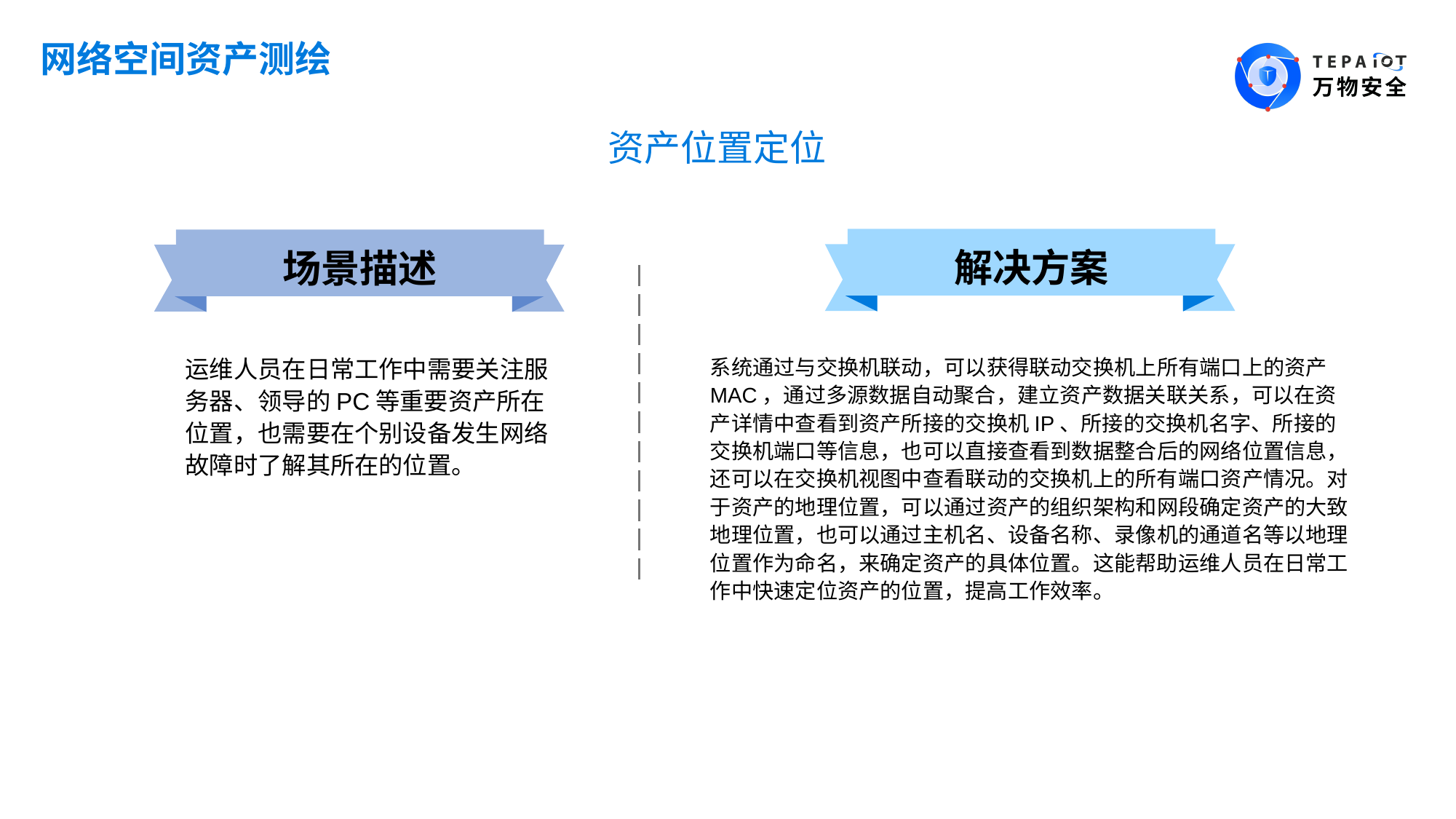

网络空间资产测绘
资产位置定位
解决方案

场景描述

系统通过与交换机联动，可以获得联动交换机上所有端口上的资产MAC，通过多源数据自动聚合，建立资产数据关联关系，可以在资产详情中查看到资产所接的交换机IP、所接的交换机名字、所接的交换机端口等信息，也可以直接查看到数据整合后的网络位置信息，还可以在交换机视图中查看联动的交换机上的所有端口资产情况。对于资产的地理位置，可以通过资产的组织架构和网段确定资产的大致地理位置，也可以通过主机名、设备名称、录像机的通道名等以地理位置作为命名，来确定资产的具体位置。这能帮助运维人员在日常工作中快速定位资产的位置，提高工作效率。
运维人员在日常工作中需要关注服务器、领导的PC等重要资产所在位置，也需要在个别设备发生网络故障时了解其所在的位置。